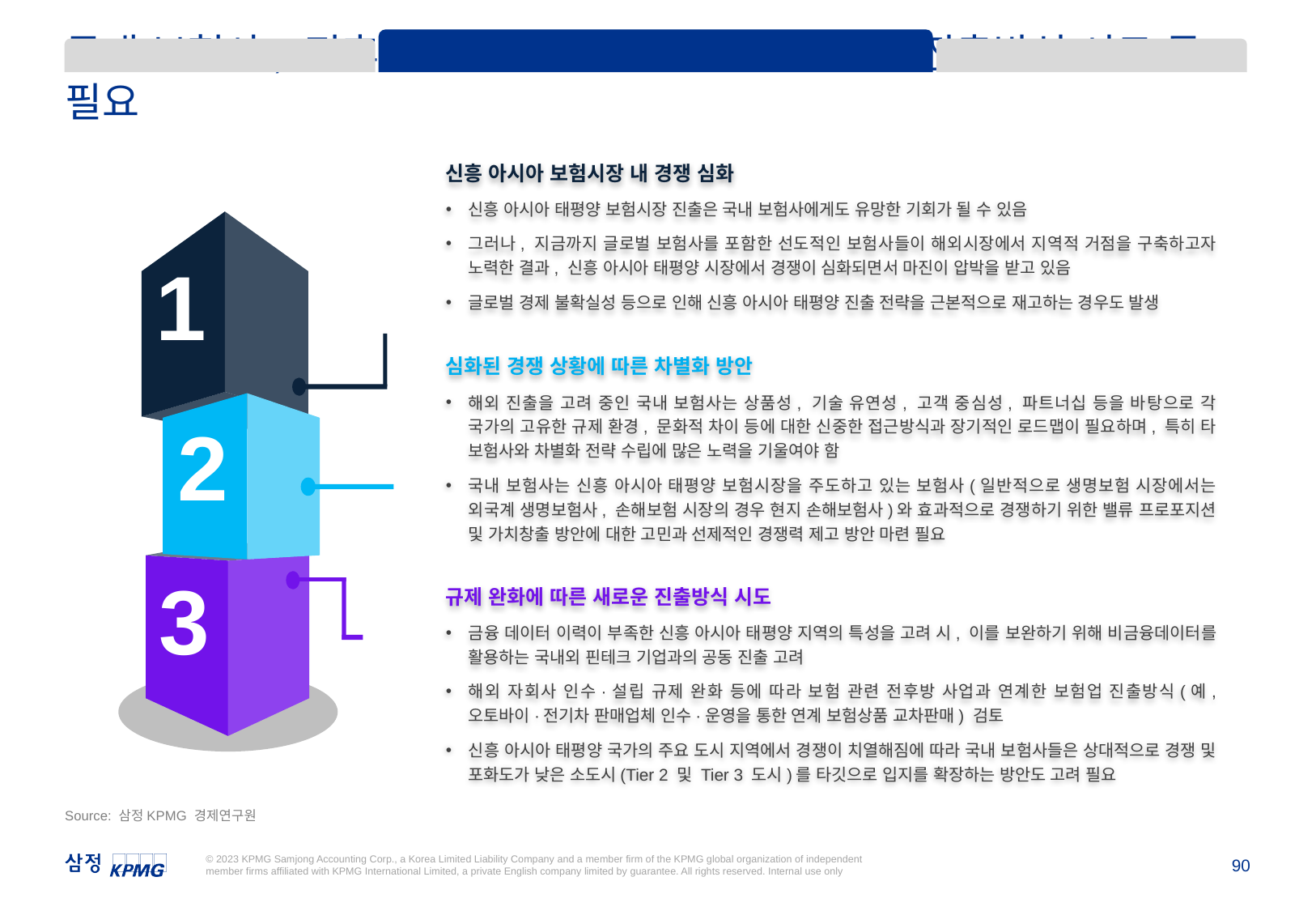

2. Competition: 경쟁 심화에 따른 차별화
1. Market 진출방식 및 거버넌스
3. Product & Channel: 상품 경쟁력 및 채널·파트너십
국내 보험사, 전후방 사업과 연계한 새로운 방식의 진출방식 시도 등 필요
신흥 아시아 보험시장 내 경쟁 심화
신흥 아시아 태평양 보험시장 진출은 국내 보험사에게도 유망한 기회가 될 수 있음
그러나, 지금까지 글로벌 보험사를 포함한 선도적인 보험사들이 해외시장에서 지역적 거점을 구축하고자 노력한 결과, 신흥 아시아 태평양 시장에서 경쟁이 심화되면서 마진이 압박을 받고 있음
글로벌 경제 불확실성 등으로 인해 신흥 아시아 태평양 진출 전략을 근본적으로 재고하는 경우도 발생

1

심화된 경쟁 상황에 따른 차별화 방안
해외 진출을 고려 중인 국내 보험사는 상품성, 기술 유연성, 고객 중심성, 파트너십 등을 바탕으로 각 국가의 고유한 규제 환경, 문화적 차이 등에 대한 신중한 접근방식과 장기적인 로드맵이 필요하며, 특히 타 보험사와 차별화 전략 수립에 많은 노력을 기울여야 함
국내 보험사는 신흥 아시아 태평양 보험시장을 주도하고 있는 보험사(일반적으로 생명보험 시장에서는 외국계 생명보험사, 손해보험 시장의 경우 현지 손해보험사)와 효과적으로 경쟁하기 위한 밸류 프로포지션 및 가치창출 방안에 대한 고민과 선제적인 경쟁력 제고 방안 마련 필요

2

3
규제 완화에 따른 새로운 진출방식 시도
금융 데이터 이력이 부족한 신흥 아시아 태평양 지역의 특성을 고려 시, 이를 보완하기 위해 비금융데이터를 활용하는 국내외 핀테크 기업과의 공동 진출 고려
해외 자회사 인수·설립 규제 완화 등에 따라 보험 관련 전후방 사업과 연계한 보험업 진출방식(예, 오토바이·전기차 판매업체 인수·운영을 통한 연계 보험상품 교차판매) 검토
신흥 아시아 태평양 국가의 주요 도시 지역에서 경쟁이 치열해짐에 따라 국내 보험사들은 상대적으로 경쟁 및 포화도가 낮은 소도시(Tier 2 및 Tier 3 도시)를 타깃으로 입지를 확장하는 방안도 고려 필요

Source: 삼정KPMG 경제연구원